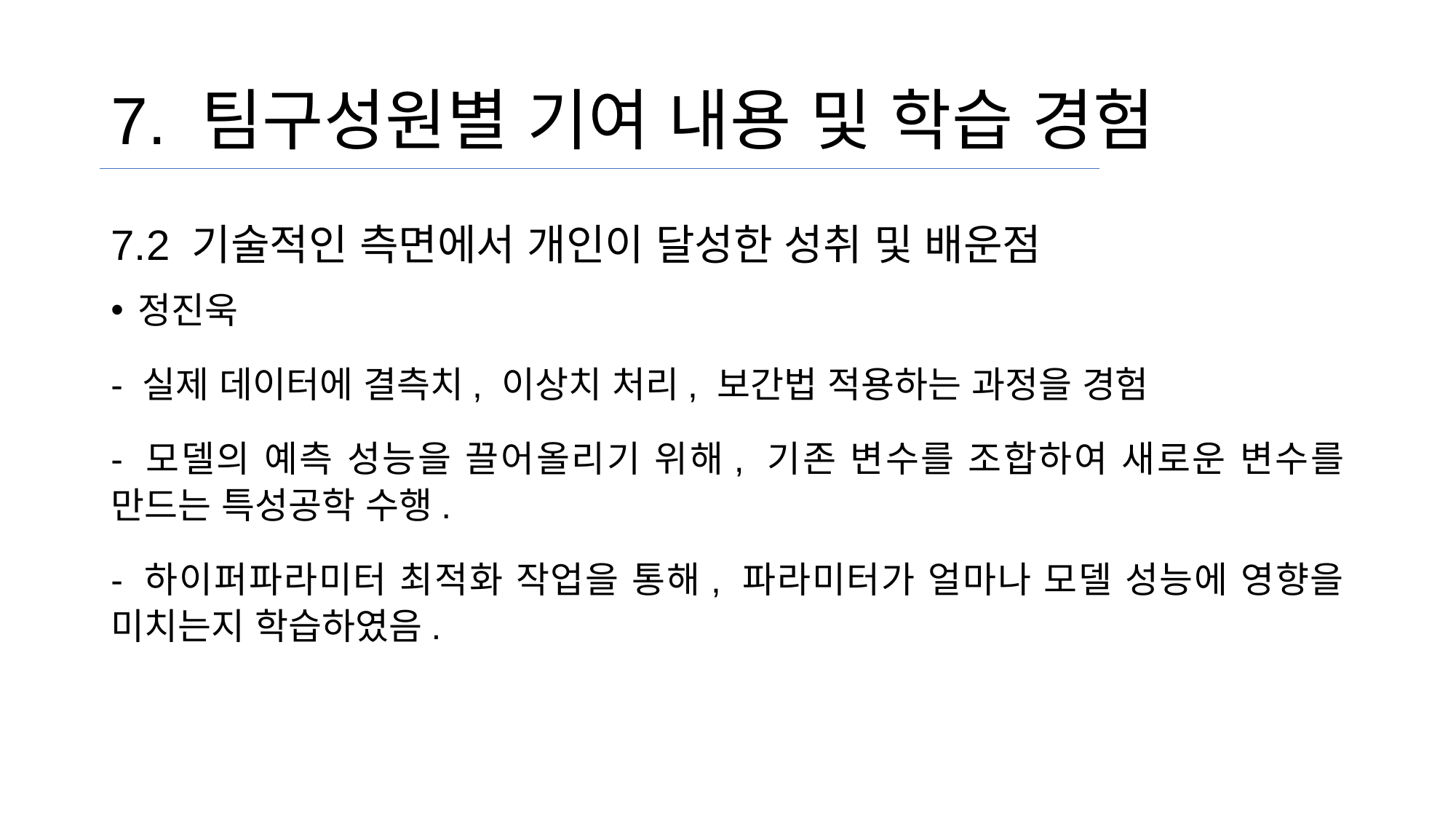

# 7. 팀구성원별 기여 내용 및 학습 경험
7.2 기술적인 측면에서 개인이 달성한 성취 및 배운점
정진욱
- 실제 데이터에 결측치, 이상치 처리, 보간법 적용하는 과정을 경험
- 모델의 예측 성능을 끌어올리기 위해, 기존 변수를 조합하여 새로운 변수를 만드는 특성공학 수행.
- 하이퍼파라미터 최적화 작업을 통해, 파라미터가 얼마나 모델 성능에 영향을 미치는지 학습하였음.